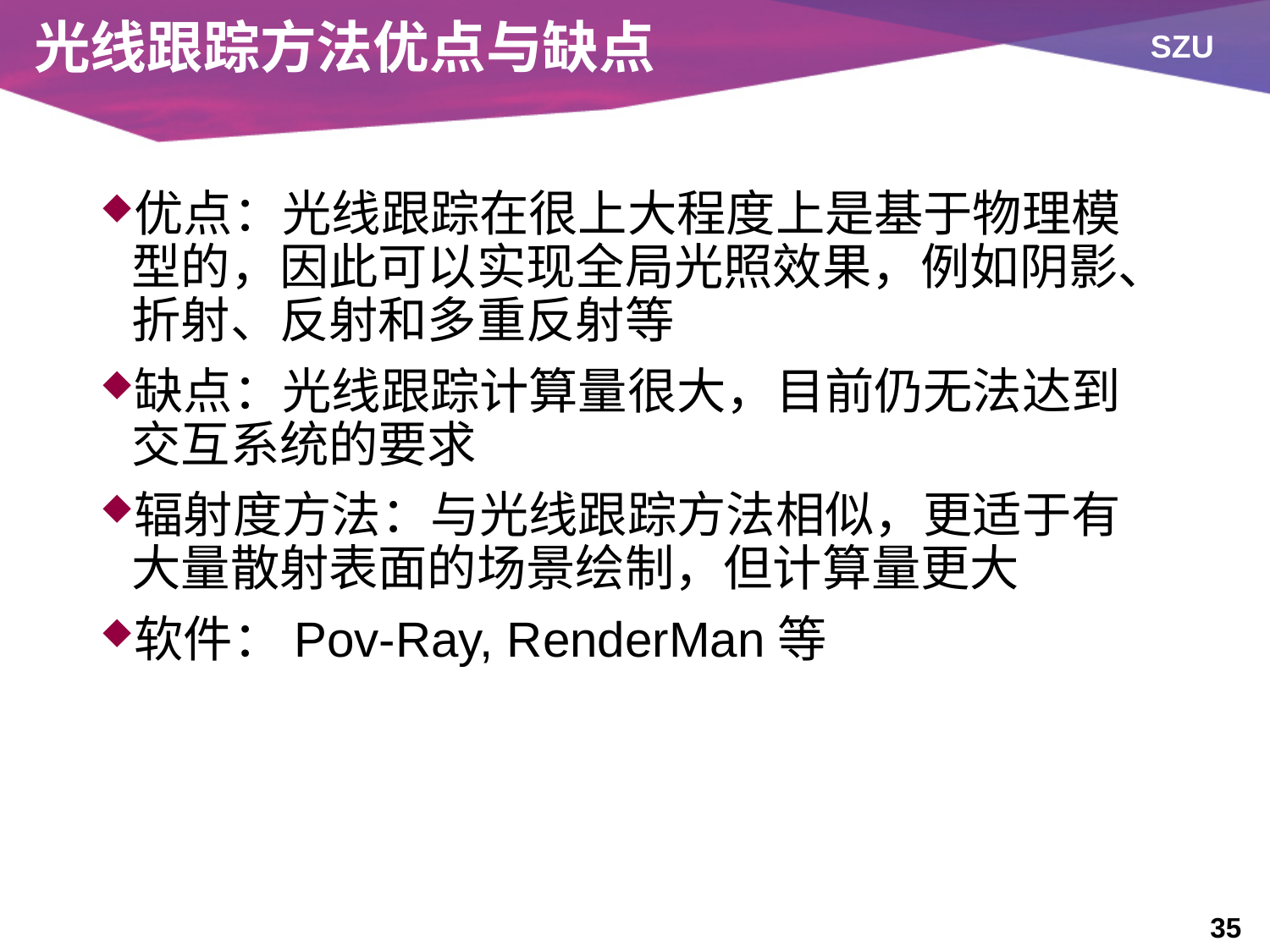

# 光线跟踪方法优点与缺点
优点：光线跟踪在很上大程度上是基于物理模型的，因此可以实现全局光照效果，例如阴影、折射、反射和多重反射等
缺点：光线跟踪计算量很大，目前仍无法达到交互系统的要求
辐射度方法：与光线跟踪方法相似，更适于有大量散射表面的场景绘制，但计算量更大
软件：Pov-Ray, RenderMan等
35